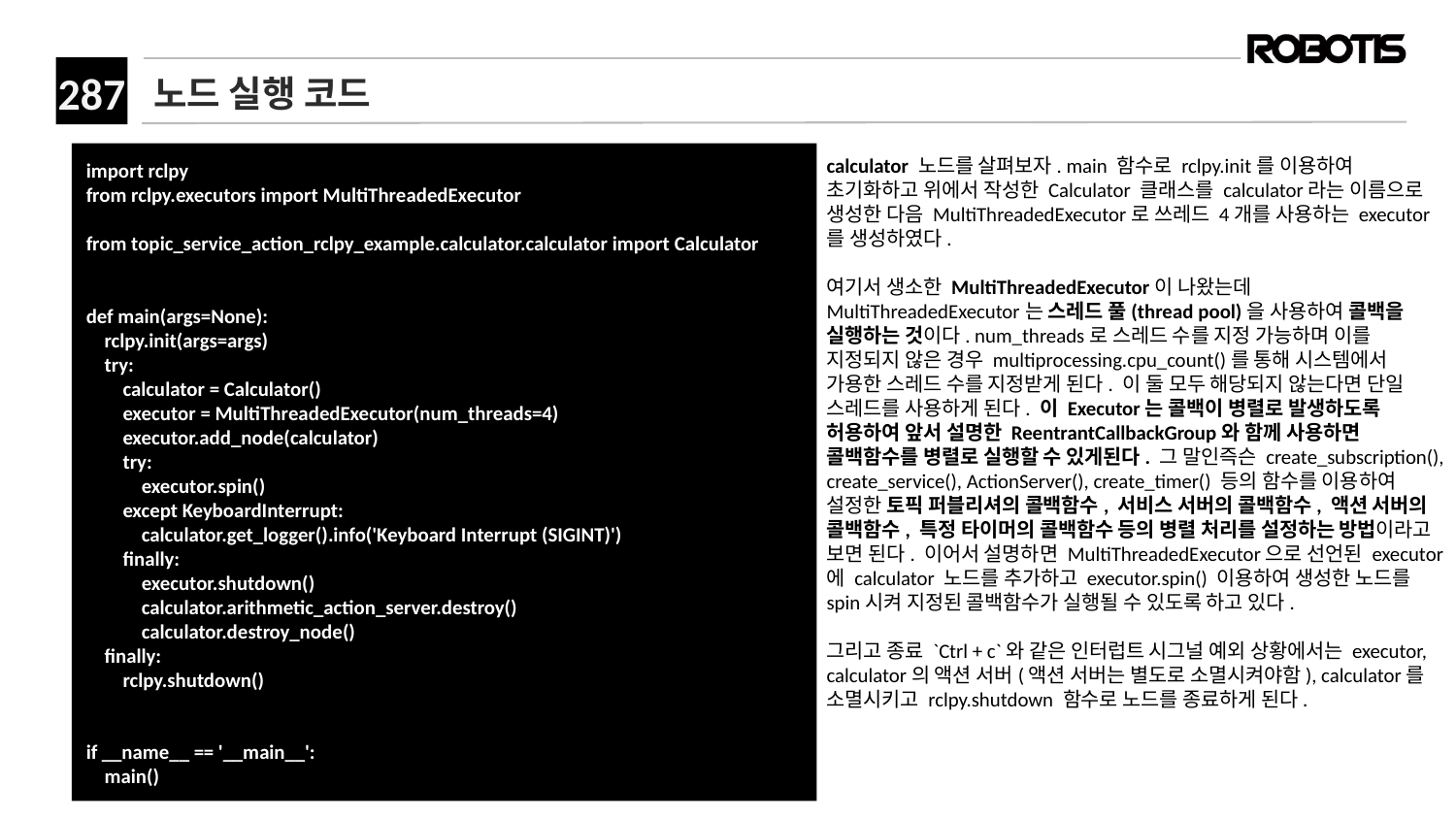

# 노드 실행 코드
import rclpy
from rclpy.executors import MultiThreadedExecutor

from topic_service_action_rclpy_example.calculator.calculator import Calculator

def main(args=None):
    rclpy.init(args=args)
    try:
        calculator = Calculator()
        executor = MultiThreadedExecutor(num_threads=4)
        executor.add_node(calculator)
        try:
            executor.spin()
        except KeyboardInterrupt:
            calculator.get_logger().info('Keyboard Interrupt (SIGINT)')
        finally:
            executor.shutdown()
            calculator.arithmetic_action_server.destroy()
            calculator.destroy_node()
    finally:
        rclpy.shutdown()

if __name__ == '__main__':
    main()

calculator 노드를 살펴보자. main 함수로 rclpy.init를 이용하여 초기화하고 위에서 작성한 Calculator 클래스를 calculator라는 이름으로 생성한 다음 MultiThreadedExecutor로 쓰레드 4개를 사용하는 executor를 생성하였다.

여기서 생소한 MultiThreadedExecutor이 나왔는데 MultiThreadedExecutor는 스레드 풀(thread pool)을 사용하여 콜백을 실행하는 것이다. num_threads로 스레드 수를 지정 가능하며 이를 지정되지 않은 경우 multiprocessing.cpu_count()를 통해 시스템에서 가용한 스레드 수를 지정받게 된다. 이 둘 모두 해당되지 않는다면 단일 스레드를 사용하게 된다. 이 Executor는 콜백이 병렬로 발생하도록 허용하여 앞서 설명한 ReentrantCallbackGroup와 함께 사용하면 콜백함수를 병렬로 실행할 수 있게된다. 그 말인즉슨 create_subscription(), create_service(), ActionServer(), create_timer() 등의 함수를 이용하여 설정한 토픽 퍼블리셔의 콜백함수, 서비스 서버의 콜백함수, 액션 서버의 콜백함수, 특정 타이머의 콜백함수 등의 병렬 처리를 설정하는 방법이라고 보면 된다. 이어서 설명하면 MultiThreadedExecutor으로 선언된 executor에 calculator 노드를 추가하고 executor.spin() 이용하여 생성한 노드를 spin시켜 지정된 콜백함수가 실행될 수 있도록 하고 있다.

그리고 종료 `Ctrl + c`와 같은 인터럽트 시그널 예외 상황에서는 executor, calculator의 액션 서버(액션 서버는 별도로 소멸시켜야함), calculator를 소멸시키고 rclpy.shutdown 함수로 노드를 종료하게 된다.